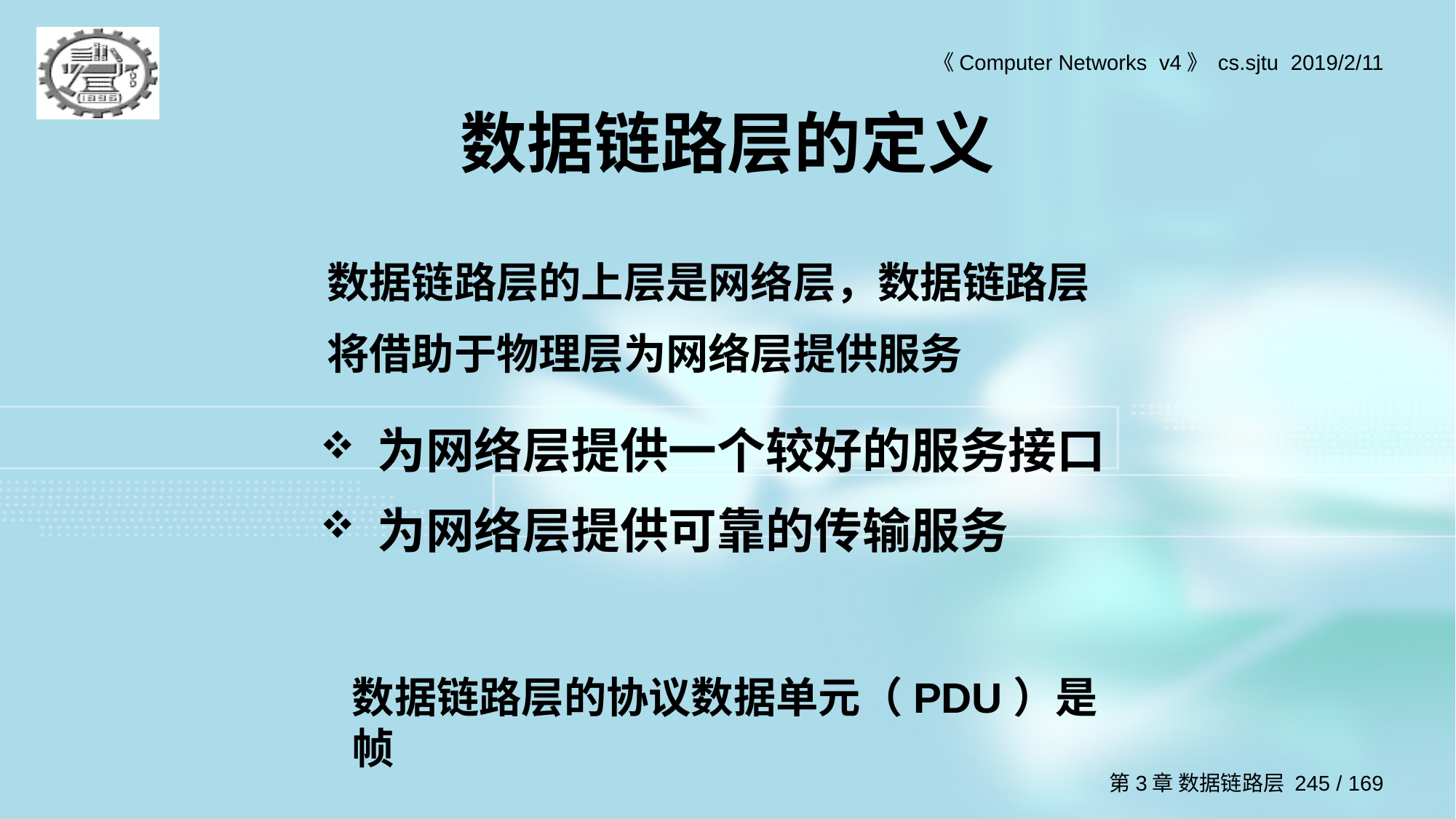

# 数据链路层的定义
数据链路层的上层是网络层，数据链路层将借助于物理层为网络层提供服务
为网络层提供一个较好的服务接口
为网络层提供可靠的传输服务
数据链路层的协议数据单元（PDU）是帧